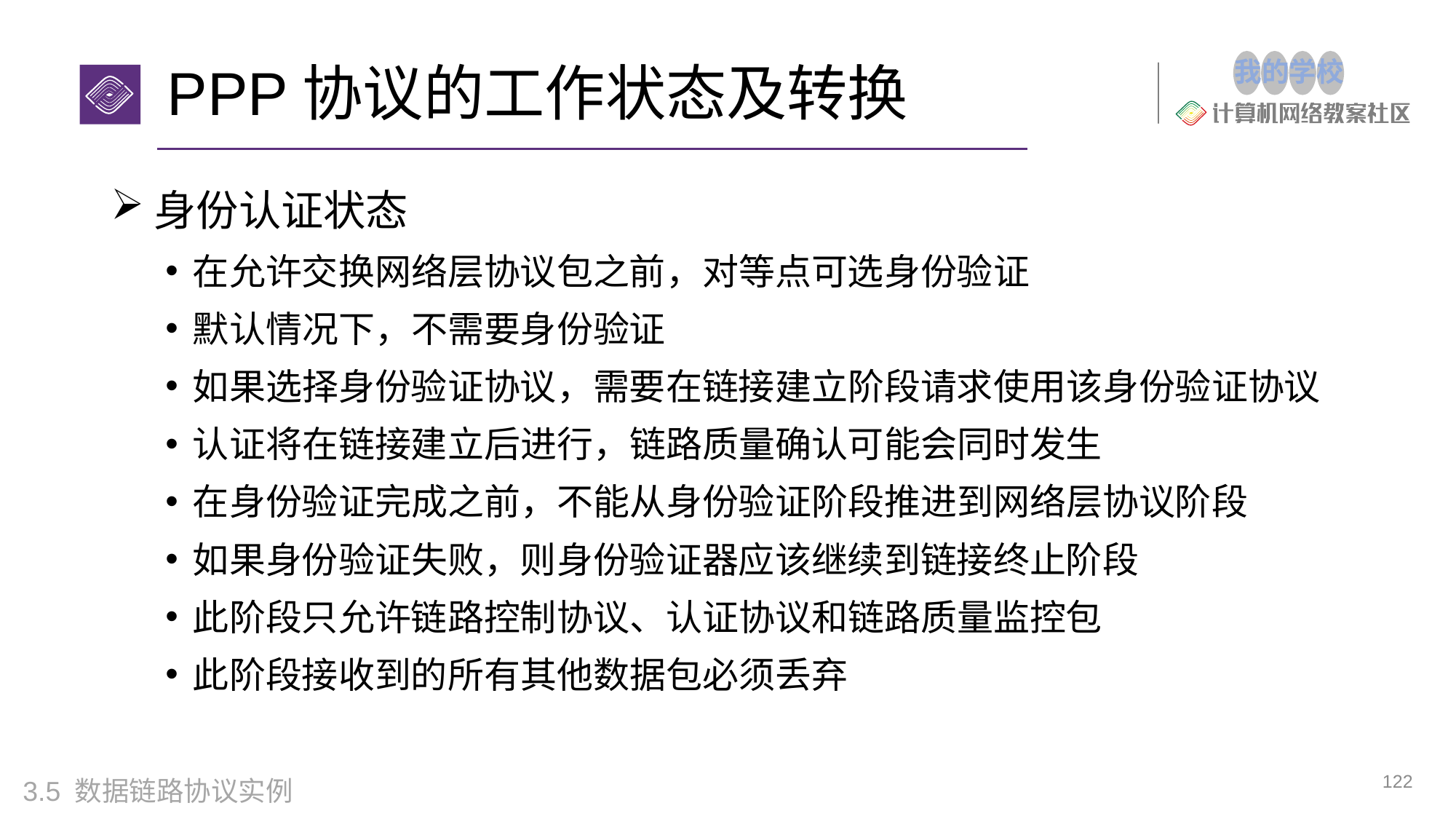

# PPP协议的工作状态及转换
身份认证状态
在允许交换网络层协议包之前，对等点可选身份验证
默认情况下，不需要身份验证
如果选择身份验证协议，需要在链接建立阶段请求使用该身份验证协议
认证将在链接建立后进行，链路质量确认可能会同时发生
在身份验证完成之前，不能从身份验证阶段推进到网络层协议阶段
如果身份验证失败，则身份验证器应该继续到链接终止阶段
此阶段只允许链路控制协议、认证协议和链路质量监控包
此阶段接收到的所有其他数据包必须丢弃
122
3.5 数据链路协议实例